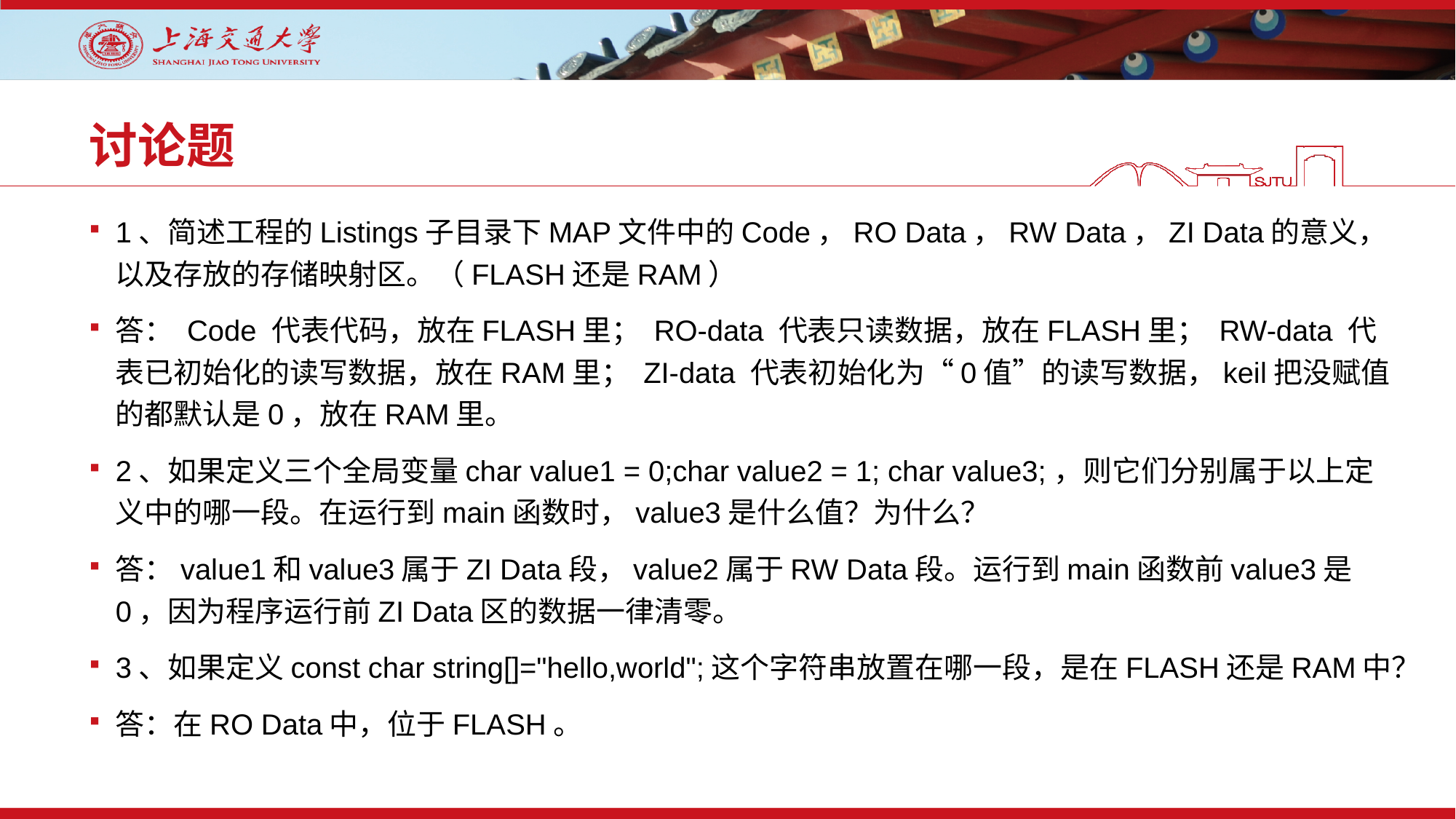

# 讨论题
1、简述工程的Listings子目录下MAP文件中的Code，RO Data，RW Data，ZI Data的意义，以及存放的存储映射区。（FLASH还是RAM）
答： Code 代表代码，放在FLASH里； RO-data 代表只读数据，放在FLASH里； RW-data 代表已初始化的读写数据，放在RAM里； ZI-data 代表初始化为“0值”的读写数据，keil把没赋值的都默认是0，放在RAM里。
2、如果定义三个全局变量char value1 = 0;char value2 = 1; char value3;，则它们分别属于以上定义中的哪一段。在运行到main函数时，value3是什么值？为什么？
答：value1和value3属于ZI Data段，value2属于RW Data段。运行到main函数前value3是0，因为程序运行前ZI Data区的数据一律清零。
3、如果定义const char string[]="hello,world";这个字符串放置在哪一段，是在FLASH还是RAM中？
答：在RO Data中，位于FLASH。